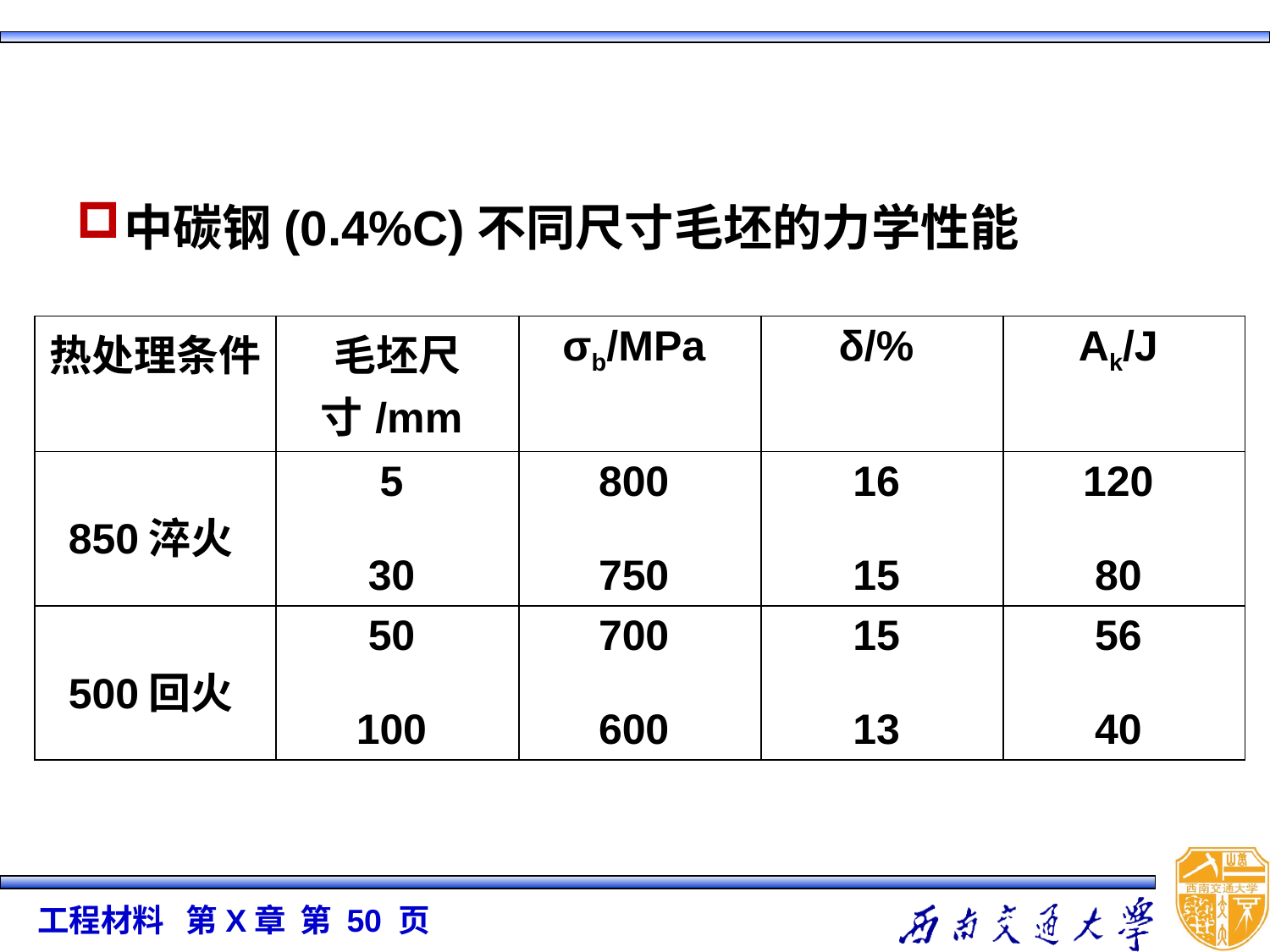

中碳钢(0.4%C)不同尺寸毛坯的力学性能
| 热处理条件 | 毛坯尺寸/mm | σb/MPa | δ/% | Ak/J |
| --- | --- | --- | --- | --- |
| 850淬火 | 5 30 | 800 750 | 16 15 | 120 80 |
| 500回火 | 50 100 | 700 600 | 15 13 | 56 40 |